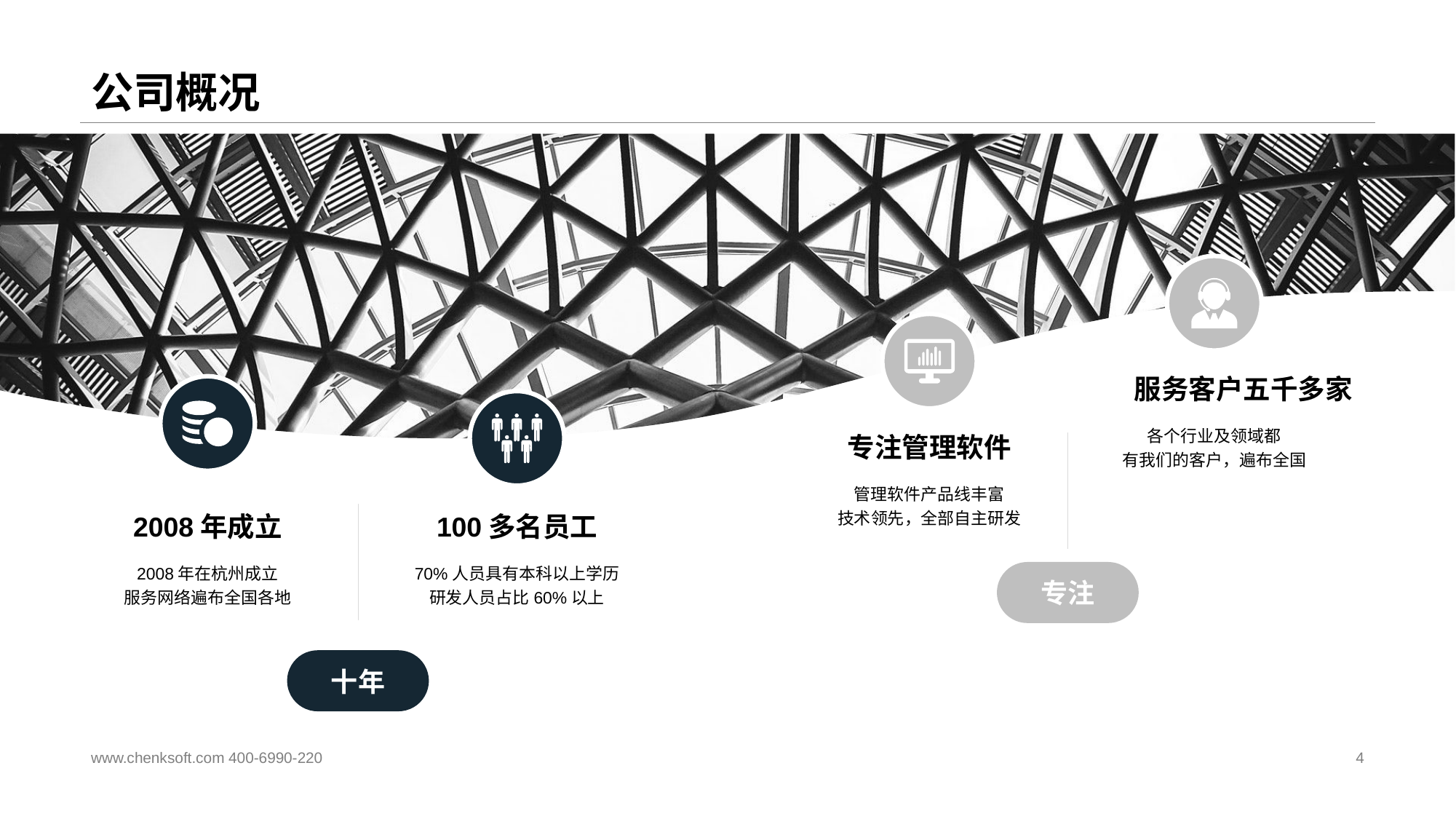

# 公司概况

服务客户五千多家
各个行业及领域都
有我们的客户，遍布全国

专注管理软件
管理软件产品线丰富
技术领先，全部自主研发
2008年成立
2008年在杭州成立
服务网络遍布全国各地
100多名员工
70%人员具有本科以上学历
研发人员占比60%以上
专注
十年
www.chenksoft.com 400-6990-220
4